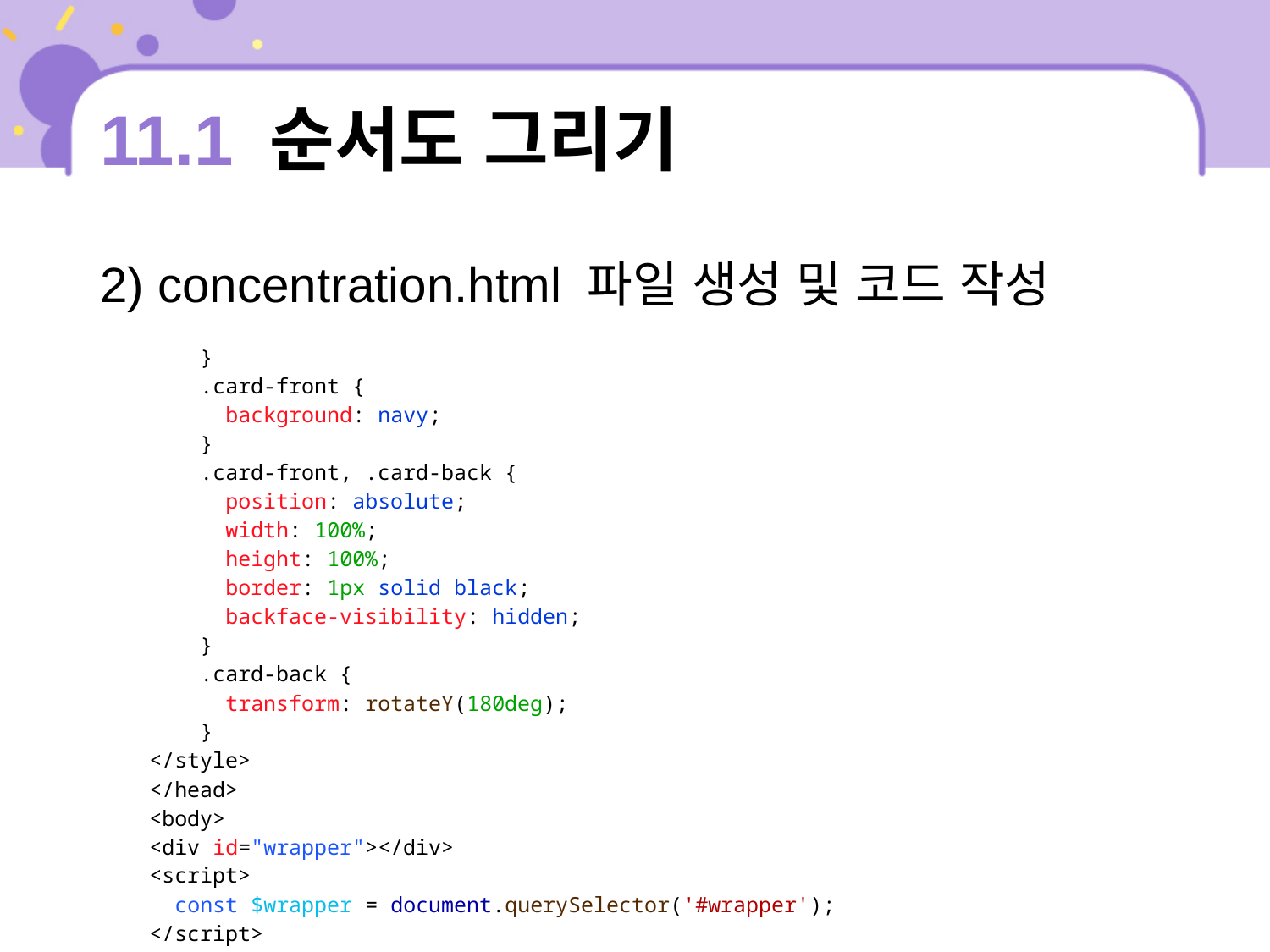

# 11.1 순서도 그리기
2) concentration.html 파일 생성 및 코드 작성

| } .card-front { background: navy; } .card-front, .card-back { position: absolute; width: 100%; height: 100%; border: 1px solid black; backface-visibility: hidden; } .card-back { transform: rotateY(180deg); } </style> </head> <body> <div id="wrapper"></div> <script> const $wrapper = document.querySelector('#wrapper'); </script> </body> </html> |
| --- |